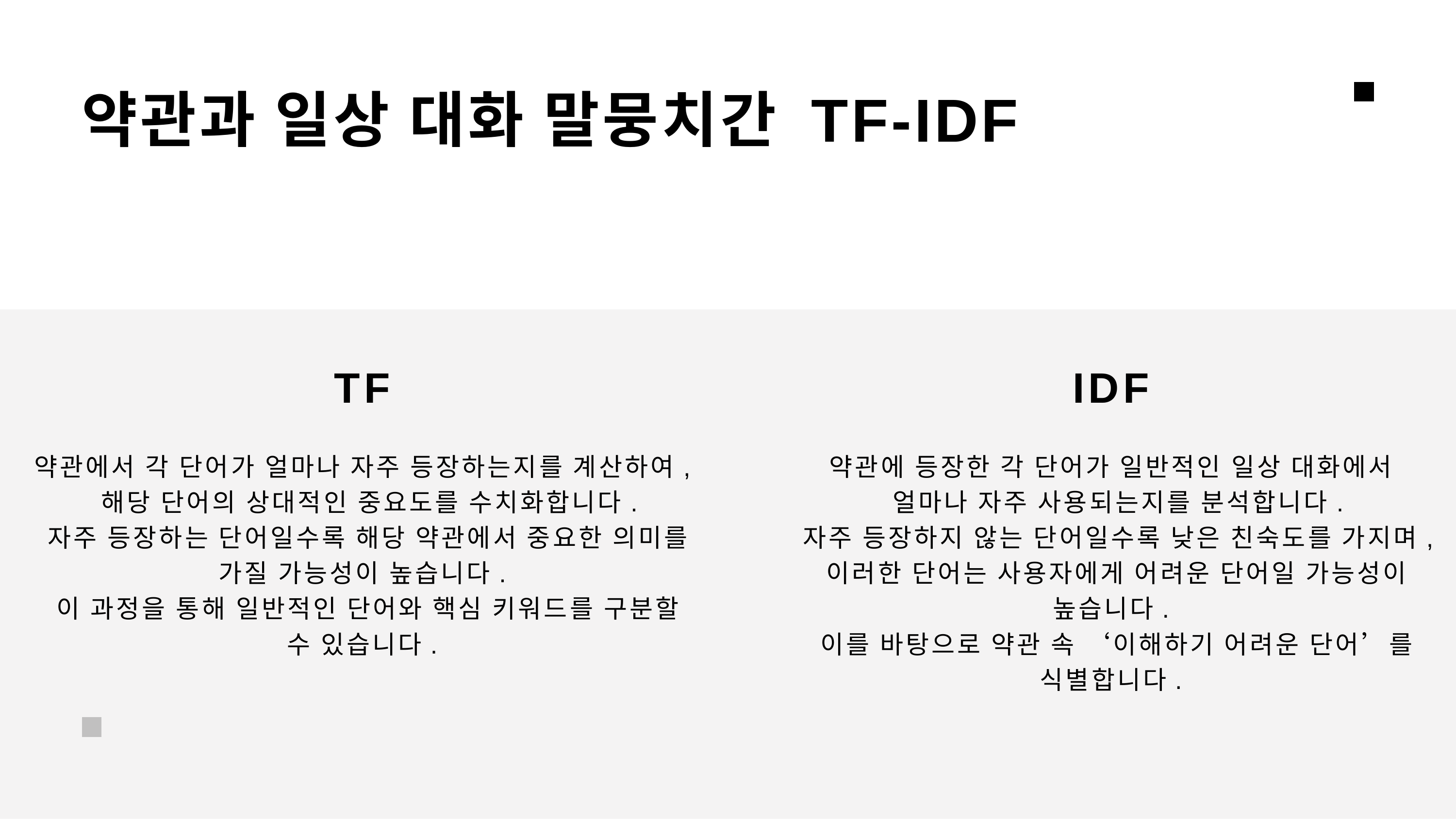

약관과 일상 대화 말뭉치간 TF-IDF

TF
IDF
약관에서 각 단어가 얼마나 자주 등장하는지를 계산하여,
 해당 단어의 상대적인 중요도를 수치화합니다.
 자주 등장하는 단어일수록 해당 약관에서 중요한 의미를 가질 가능성이 높습니다.
 이 과정을 통해 일반적인 단어와 핵심 키워드를 구분할 수 있습니다.
약관에 등장한 각 단어가 일반적인 일상 대화에서
 얼마나 자주 사용되는지를 분석합니다.
 자주 등장하지 않는 단어일수록 낮은 친숙도를 가지며,
 이러한 단어는 사용자에게 어려운 단어일 가능성이 높습니다.
 이를 바탕으로 약관 속 ‘이해하기 어려운 단어’를 식별합니다.